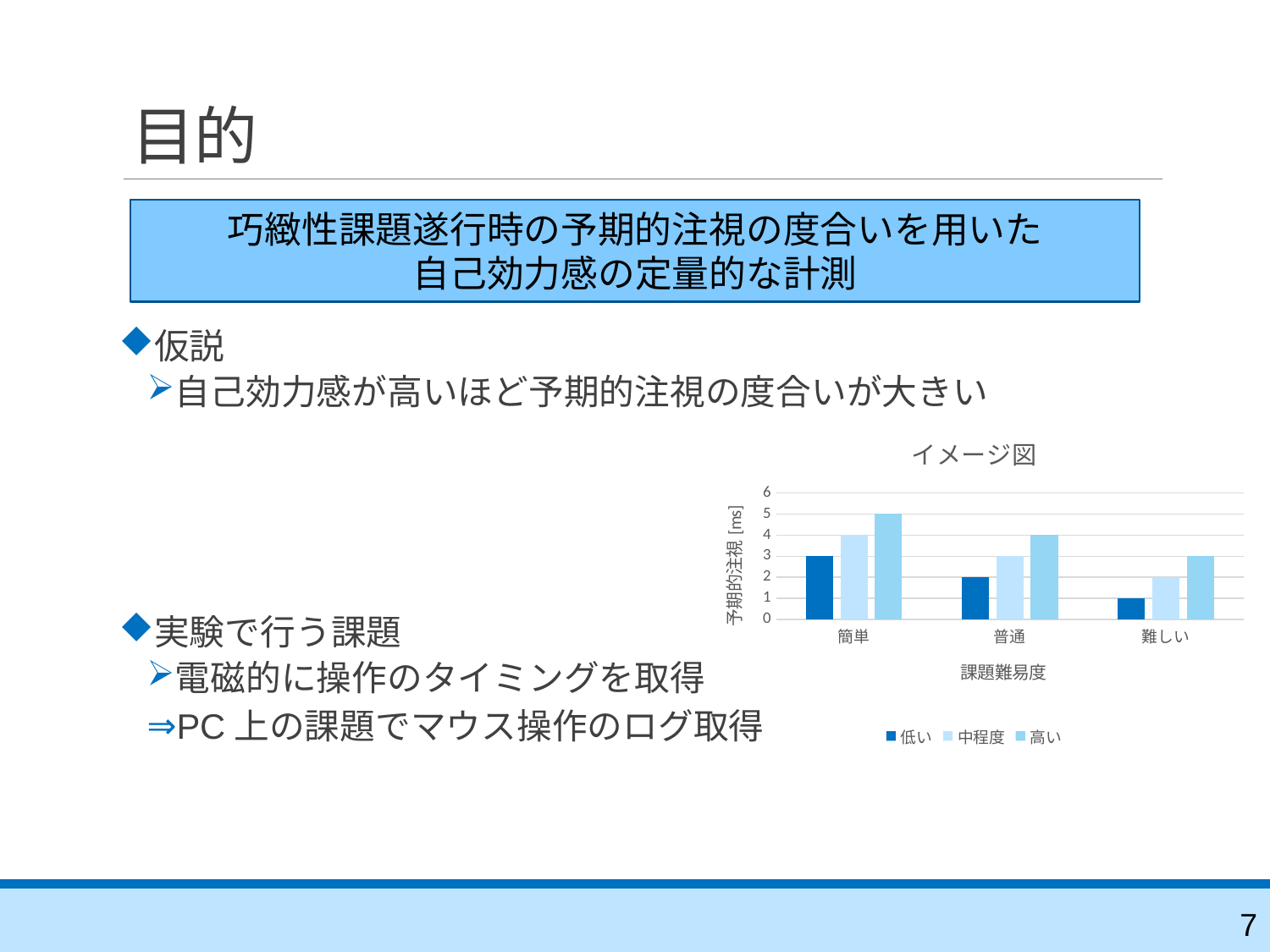

# 目的
巧緻性課題遂行時の予期的注視の度合いを用いた
自己効力感の定量的な計測
仮説
自己効力感が高いほど予期的注視の度合いが大きい

実験で行う課題
電磁的に操作のタイミングを取得
PC上の課題でマウス操作のログ取得

### Chart: イメージ図

| Category | 低い | 中程度 | 高い |
|---|---|---|---|
| 簡単 | 3.0 | 4.0 | 5.0 |
| 普通 | 2.0 | 3.0 | 4.0 |
| 難しい | 1.0 | 2.0 | 3.0 |
7